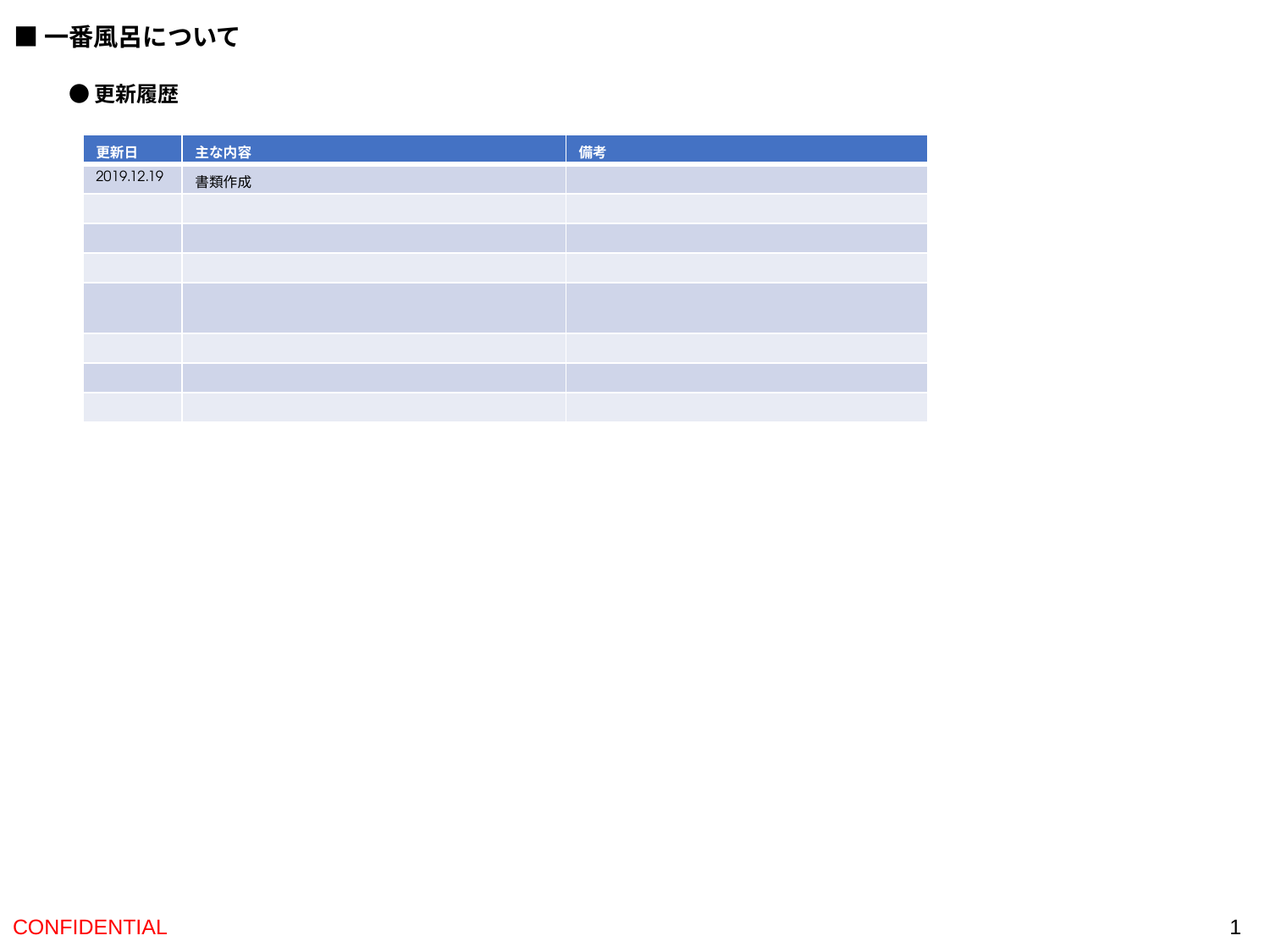

■一番風呂について
●更新履歴
| 更新日 | 主な内容 | 備考 |
| --- | --- | --- |
| 2019.12.19 | 書類作成 |  |
|  |  |  |
|  |  |  |
|  |  |  |
|  |  |  |
|  |  |  |
|  |  |  |
|  |  |  |
1
CONFIDENTIAL